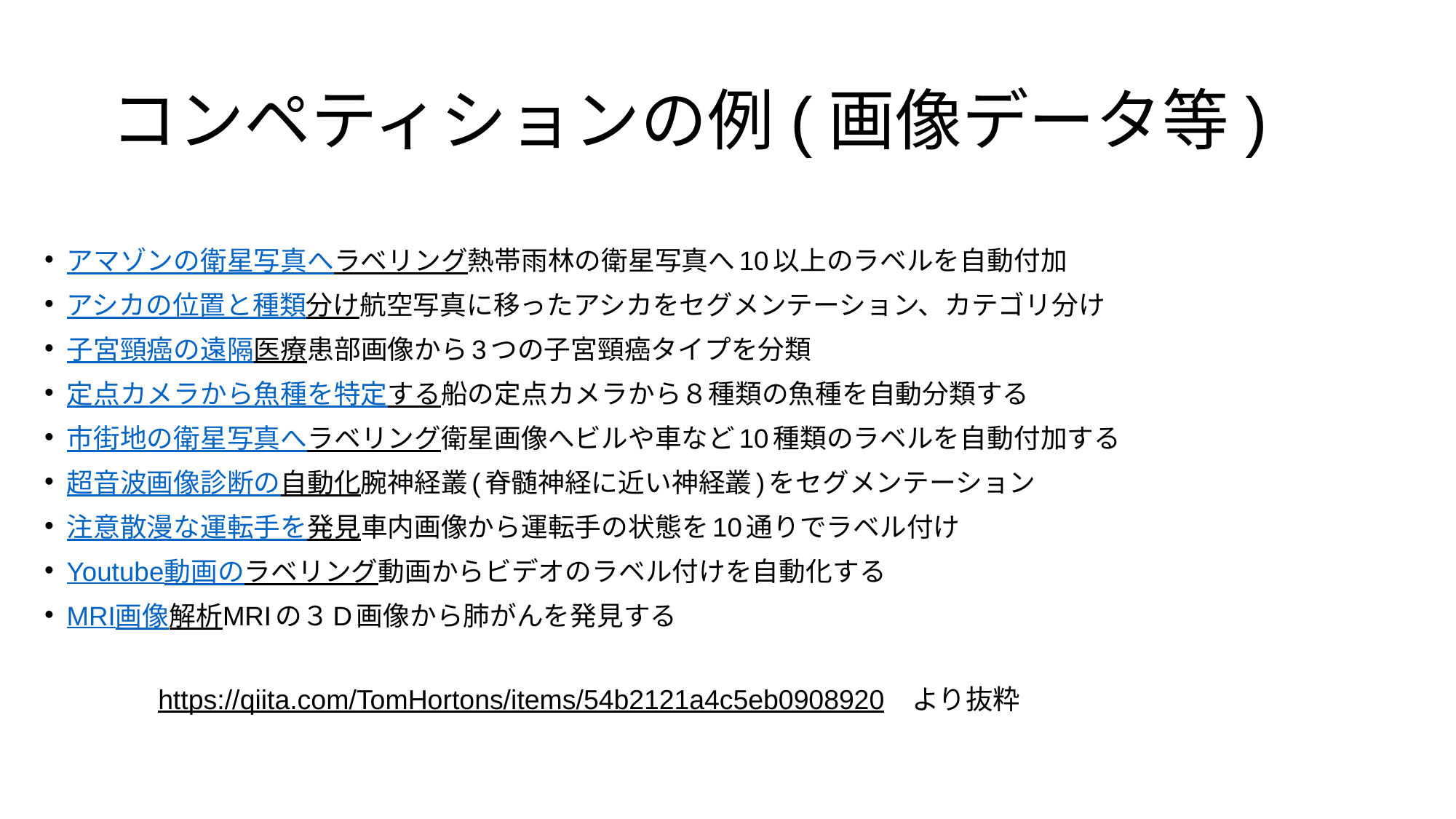

# コンペティションの例(画像データ等)
アマゾンの衛星写真へラベリング熱帯雨林の衛星写真へ10以上のラベルを自動付加
アシカの位置と種類分け航空写真に移ったアシカをセグメンテーション、カテゴリ分け
子宮頸癌の遠隔医療患部画像から3つの子宮頸癌タイプを分類
定点カメラから魚種を特定する船の定点カメラから８種類の魚種を自動分類する
市街地の衛星写真へラベリング衛星画像へビルや車など10種類のラベルを自動付加する
超音波画像診断の自動化腕神経叢(脊髄神経に近い神経叢)をセグメンテーション
注意散漫な運転手を発見車内画像から運転手の状態を10通りでラベル付け
Youtube動画のラベリング動画からビデオのラベル付けを自動化する
MRI画像解析MRIの３D画像から肺がんを発見する

https://qiita.com/TomHortons/items/54b2121a4c5eb0908920　より抜粋